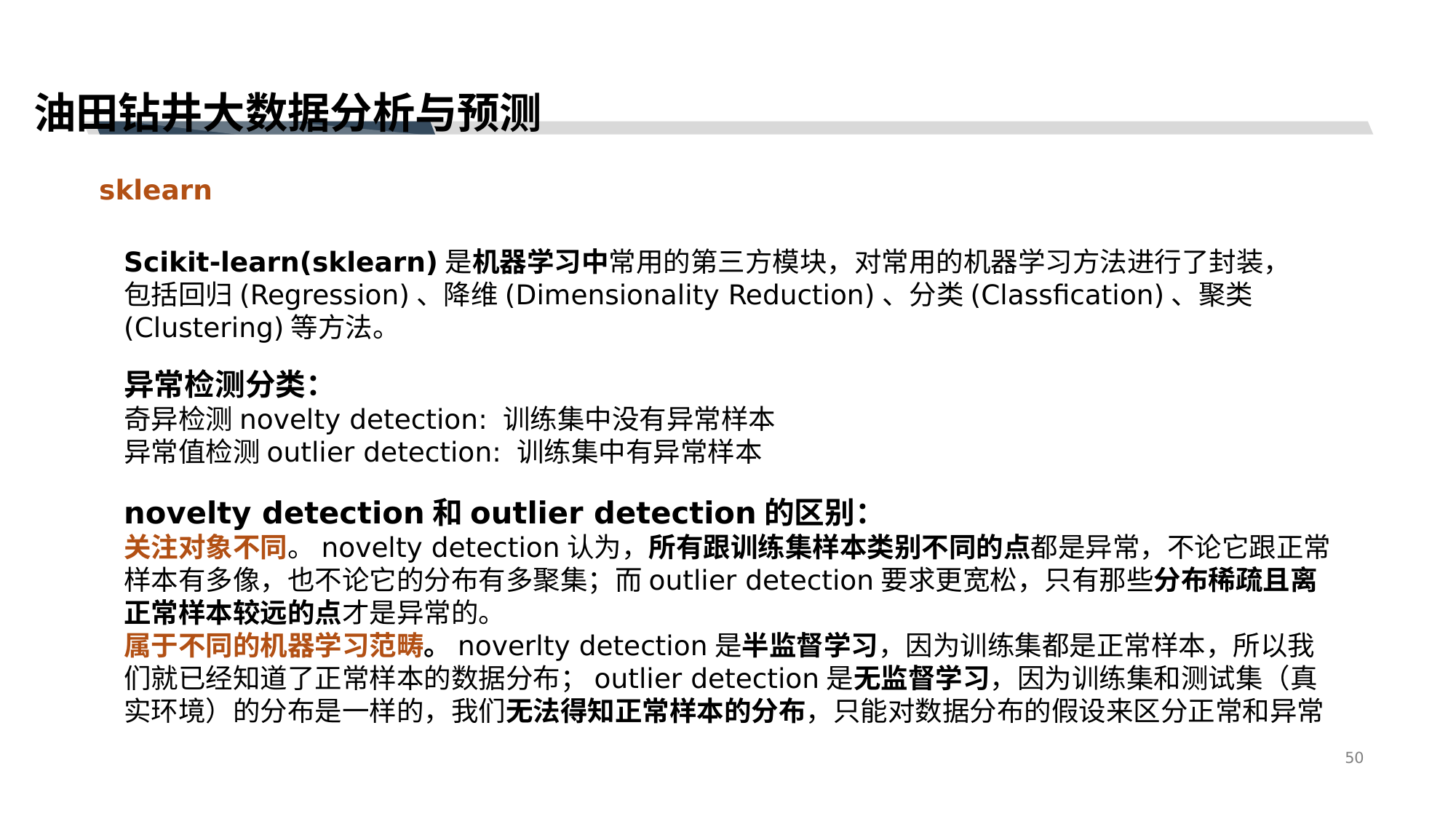

# 油田钻井大数据分析与预测
sklearn
Scikit-learn(sklearn)是机器学习中常用的第三方模块，对常用的机器学习方法进行了封装，包括回归(Regression)、降维(Dimensionality Reduction)、分类(Classfication)、聚类(Clustering)等方法。
异常检测分类：
奇异检测novelty detection: 训练集中没有异常样本
异常值检测outlier detection: 训练集中有异常样本
novelty detection和outlier detection的区别：
关注对象不同。novelty detection认为，所有跟训练集样本类别不同的点都是异常，不论它跟正常样本有多像，也不论它的分布有多聚集；而outlier detection要求更宽松，只有那些分布稀疏且离正常样本较远的点才是异常的。
属于不同的机器学习范畴。noverlty detection是半监督学习，因为训练集都是正常样本，所以我们就已经知道了正常样本的数据分布；outlier detection是无监督学习，因为训练集和测试集（真实环境）的分布是一样的，我们无法得知正常样本的分布，只能对数据分布的假设来区分正常和异常
50